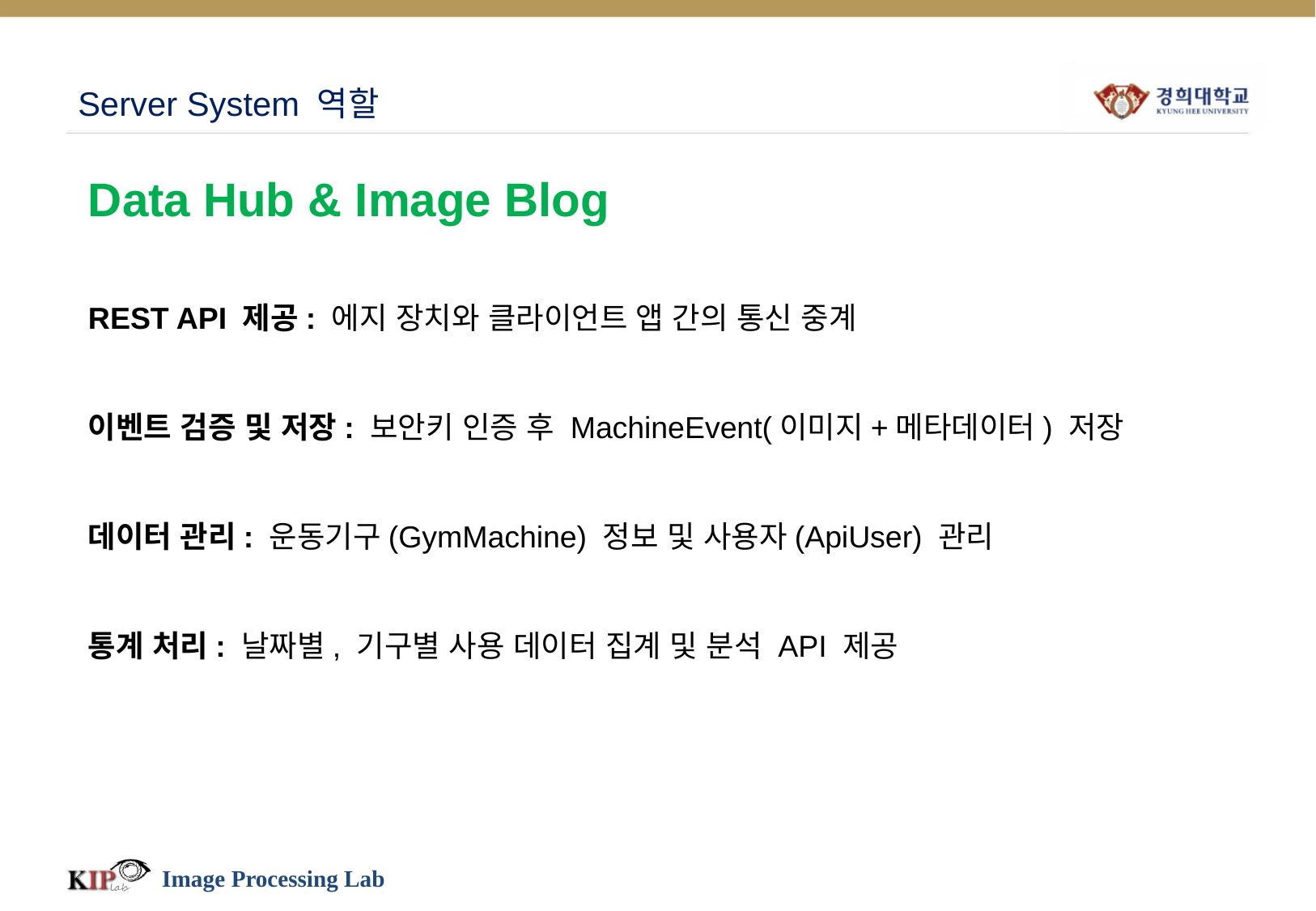

# Server System 역할
Data Hub & Image Blog

REST API 제공: 에지 장치와 클라이언트 앱 간의 통신 중계

이벤트 검증 및 저장: 보안키 인증 후 MachineEvent(이미지+메타데이터) 저장

데이터 관리: 운동기구(GymMachine) 정보 및 사용자(ApiUser) 관리

통계 처리: 날짜별, 기구별 사용 데이터 집계 및 분석 API 제공

Image Processing Lab